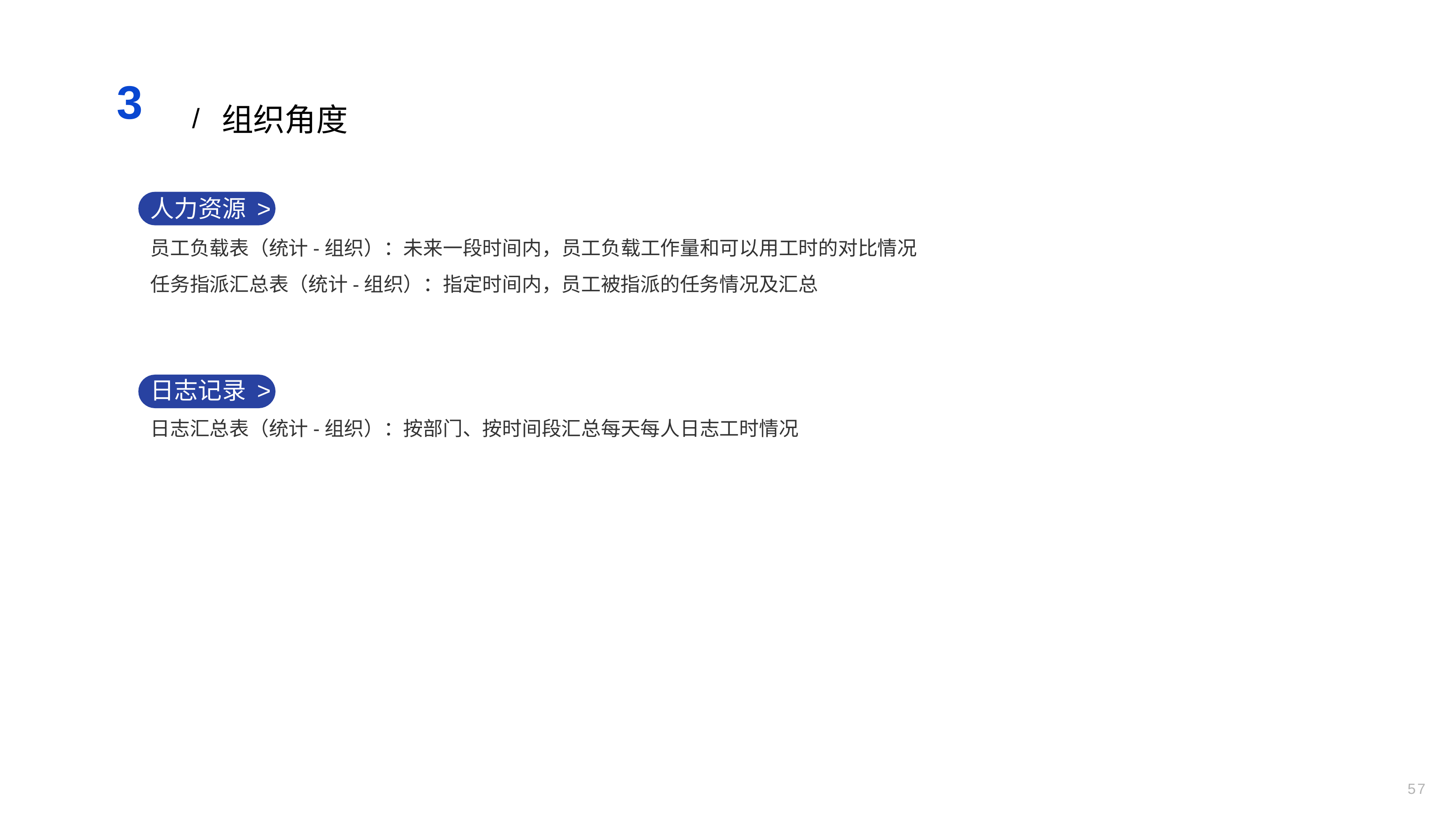

# 3
组织角度
/
人力资源 >
员工负载表（统计-组织）：未来一段时间内，员工负载工作量和可以用工时的对比情况任务指派汇总表（统计-组织）：指定时间内，员工被指派的任务情况及汇总

日志记录 >
日志汇总表（统计-组织）：按部门、按时间段汇总每天每人日志工时情况

57